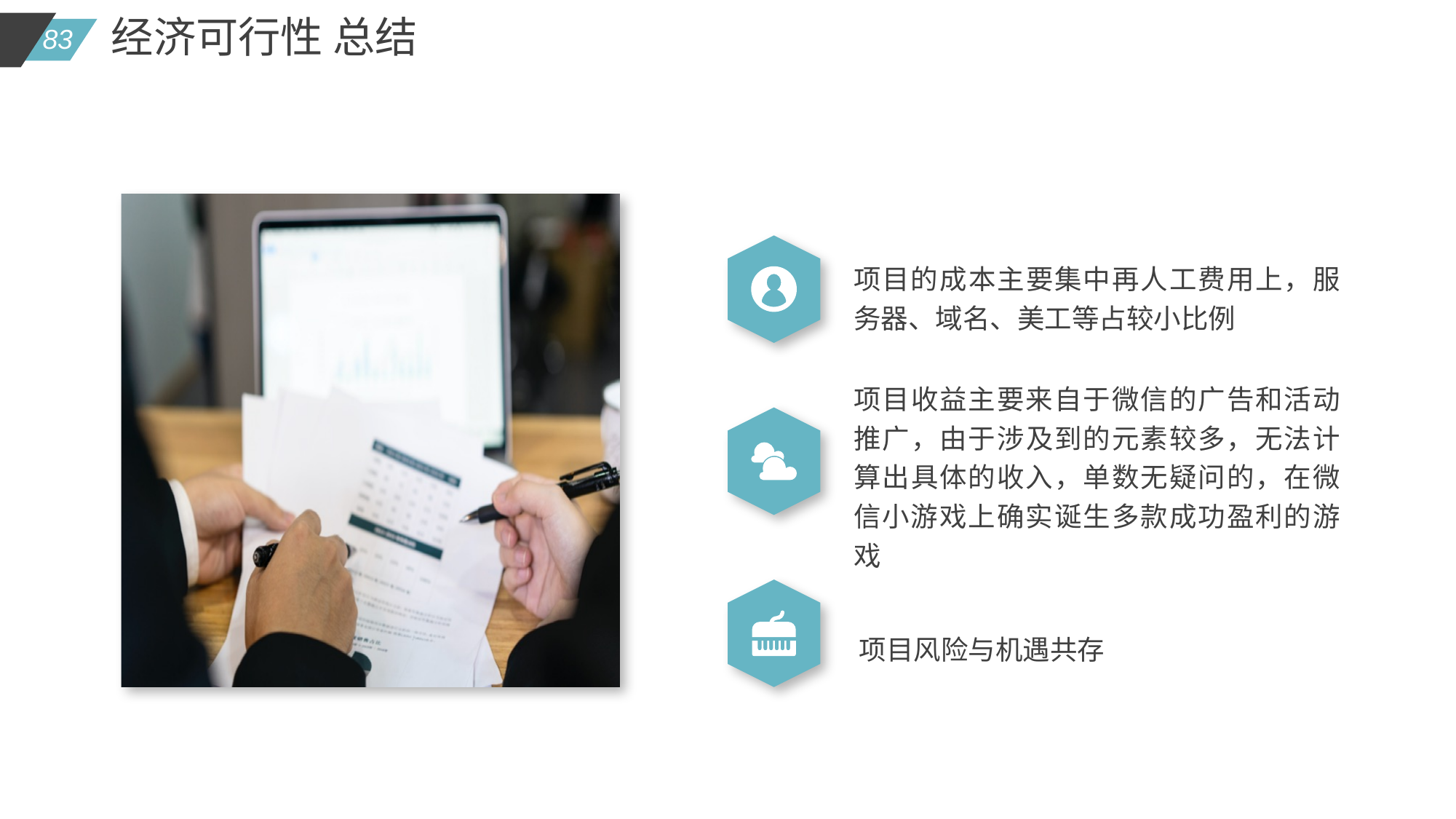

经济可行性 总结

项目的成本主要集中再人工费用上，服务器、域名、美工等占较小比例

项目收益主要来自于微信的广告和活动推广，由于涉及到的元素较多，无法计算出具体的收入，单数无疑问的，在微信小游戏上确实诞生多款成功盈利的游戏

项目风险与机遇共存